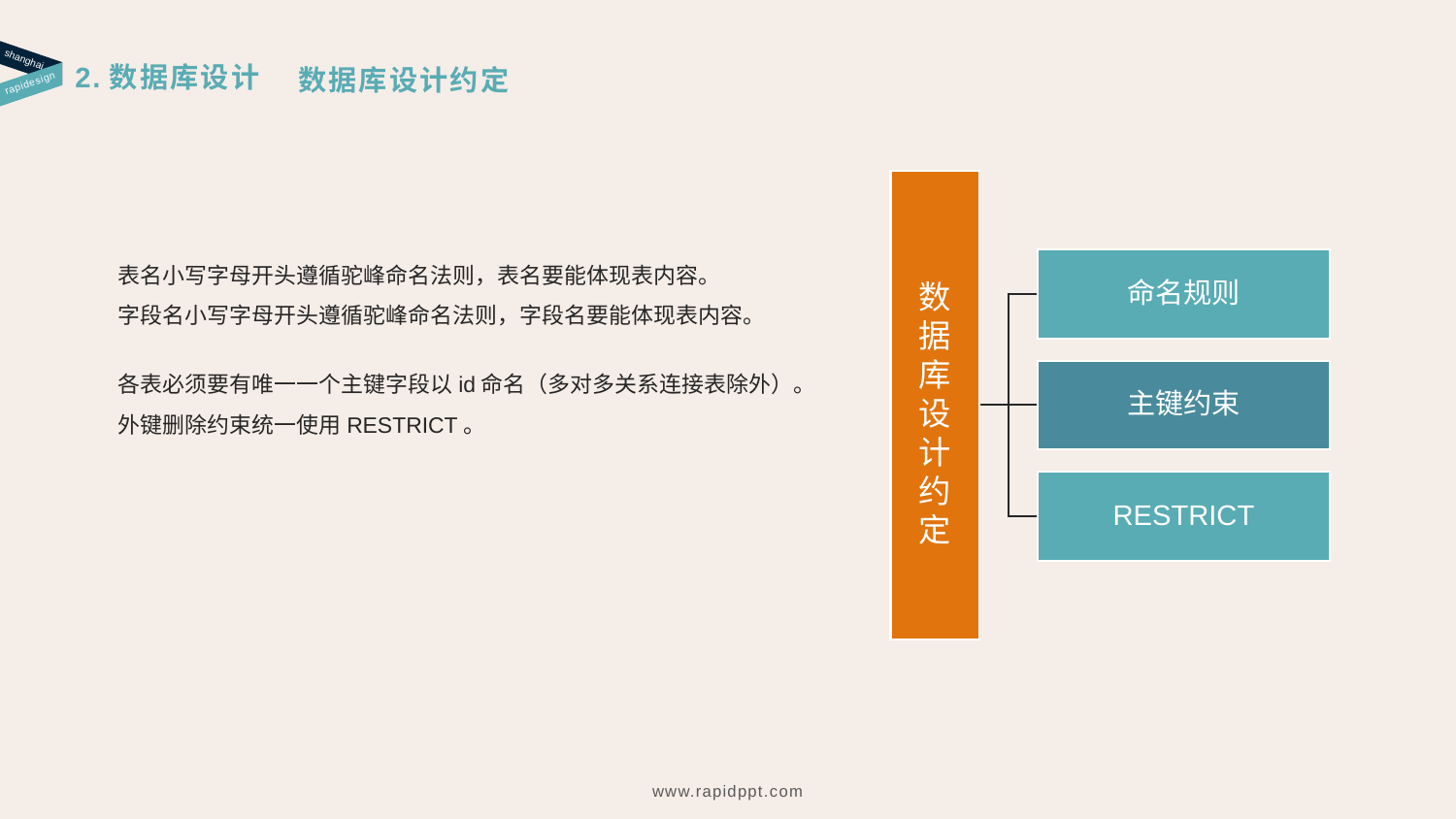

shanghai
2.数据库设计
数据库设计约定
rapidesign

命名规则
主键约束
RESTRICT
数据库设计约定
表名小写字母开头遵循驼峰命名法则，表名要能体现表内容。
字段名小写字母开头遵循驼峰命名法则，字段名要能体现表内容。
各表必须要有唯一一个主键字段以id命名（多对多关系连接表除外）。
外键删除约束统一使用RESTRICT。
www.rapidppt.com